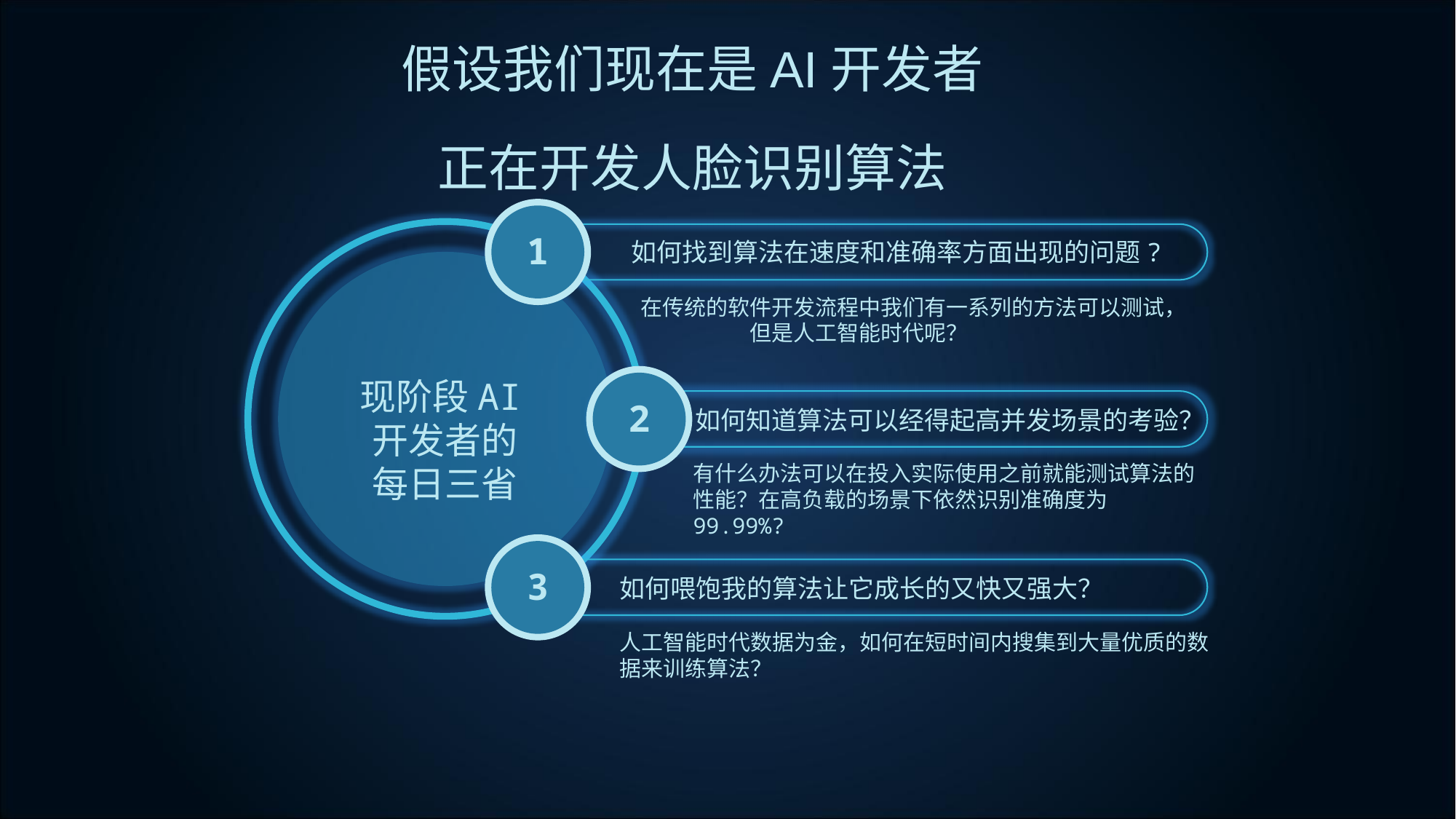

假设我们现在是AI开发者
正在开发人脸识别算法

1

现阶段AI开发者的每日三省

如何找到算法在速度和准确率方面出现的问题?
在传统的软件开发流程中我们有一系列的方法可以测试，	但是人工智能时代呢？

2

如何知道算法可以经得起高并发场景的考验？
有什么办法可以在投入实际使用之前就能测试算法的性能？在高负载的场景下依然识别准确度为99.99%?

3

如何喂饱我的算法让它成长的又快又强大？
人工智能时代数据为金，如何在短时间内搜集到大量优质的数据来训练算法？